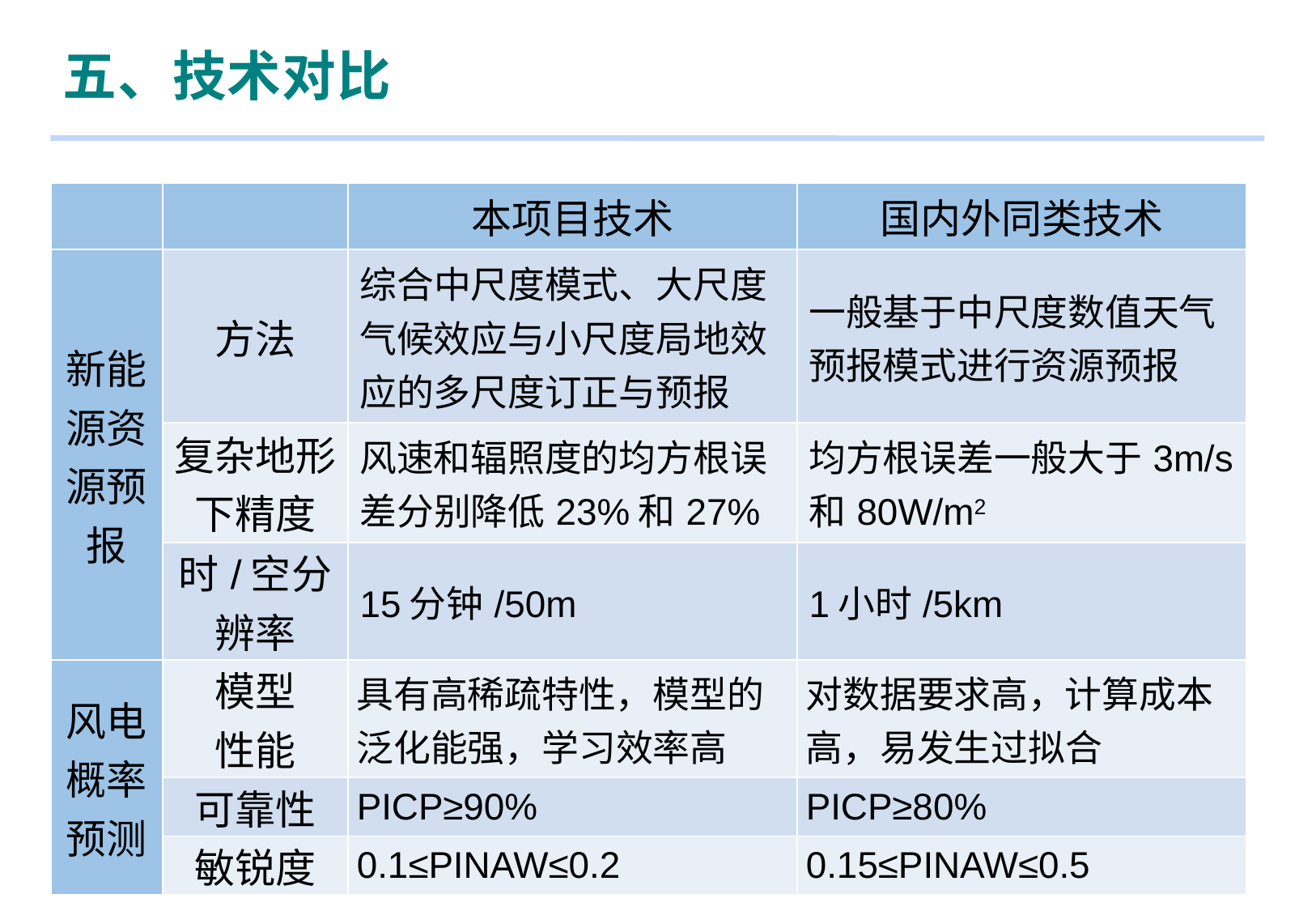

五、技术对比
|  |  | 本项目技术 | 国内外同类技术 |
| --- | --- | --- | --- |
| 新能源资源预报 | 方法 | 综合中尺度模式、大尺度气候效应与小尺度局地效应的多尺度订正与预报 | 一般基于中尺度数值天气预报模式进行资源预报 |
|  | 复杂地形下精度 | 风速和辐照度的均方根误差分别降低23%和27% | 均方根误差一般大于3m/s和80W/m2 |
|  | 时/空分辨率 | 15分钟/50m | 1小时/5km |
| 风电概率预测 | 模型 性能 | 具有高稀疏特性，模型的泛化能强，学习效率高 | 对数据要求高，计算成本高，易发生过拟合 |
|  | 可靠性 | PICP≥90% | PICP≥80% |
|  | 敏锐度 | 0.1≤PINAW≤0.2 | 0.15≤PINAW≤0.5 |
35